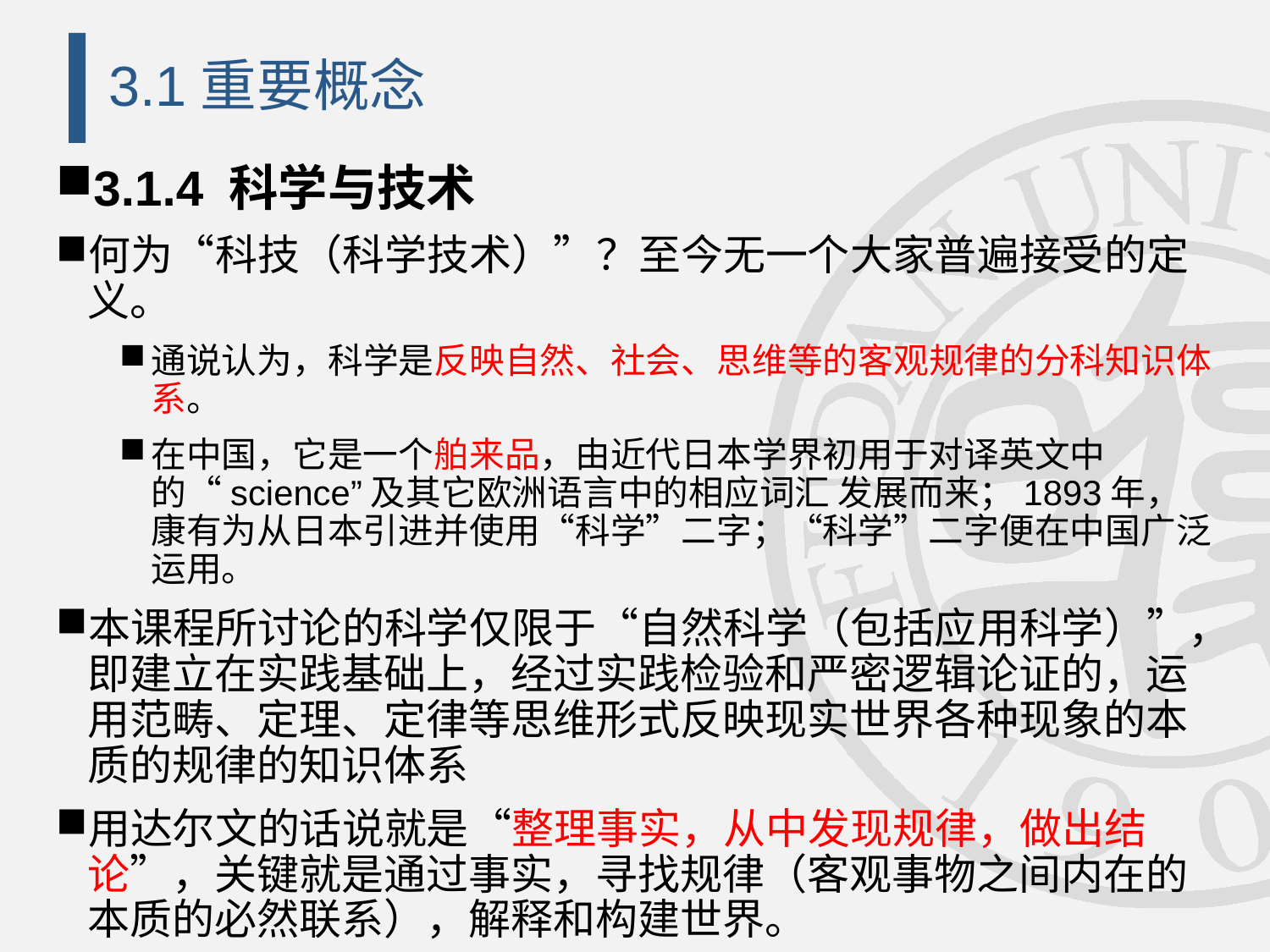

# 3.1重要概念
3.1.4 科学与技术
何为“科技（科学技术）”？至今无一个大家普遍接受的定义。
通说认为，科学是反映自然、社会、思维等的客观规律的分科知识体系。
在中国，它是一个舶来品，由近代日本学界初用于对译英文中的“science”及其它欧洲语言中的相应词汇 发展而来；1893年，康有为从日本引进并使用“科学”二字；“科学”二字便在中国广泛运用。
本课程所讨论的科学仅限于“自然科学（包括应用科学）”，即建立在实践基础上，经过实践检验和严密逻辑论证的，运用范畴、定理、定律等思维形式反映现实世界各种现象的本质的规律的知识体系
用达尔文的话说就是“整理事实，从中发现规律，做出结论”，关键就是通过事实，寻找规律（客观事物之间内在的本质的必然联系），解释和构建世界。